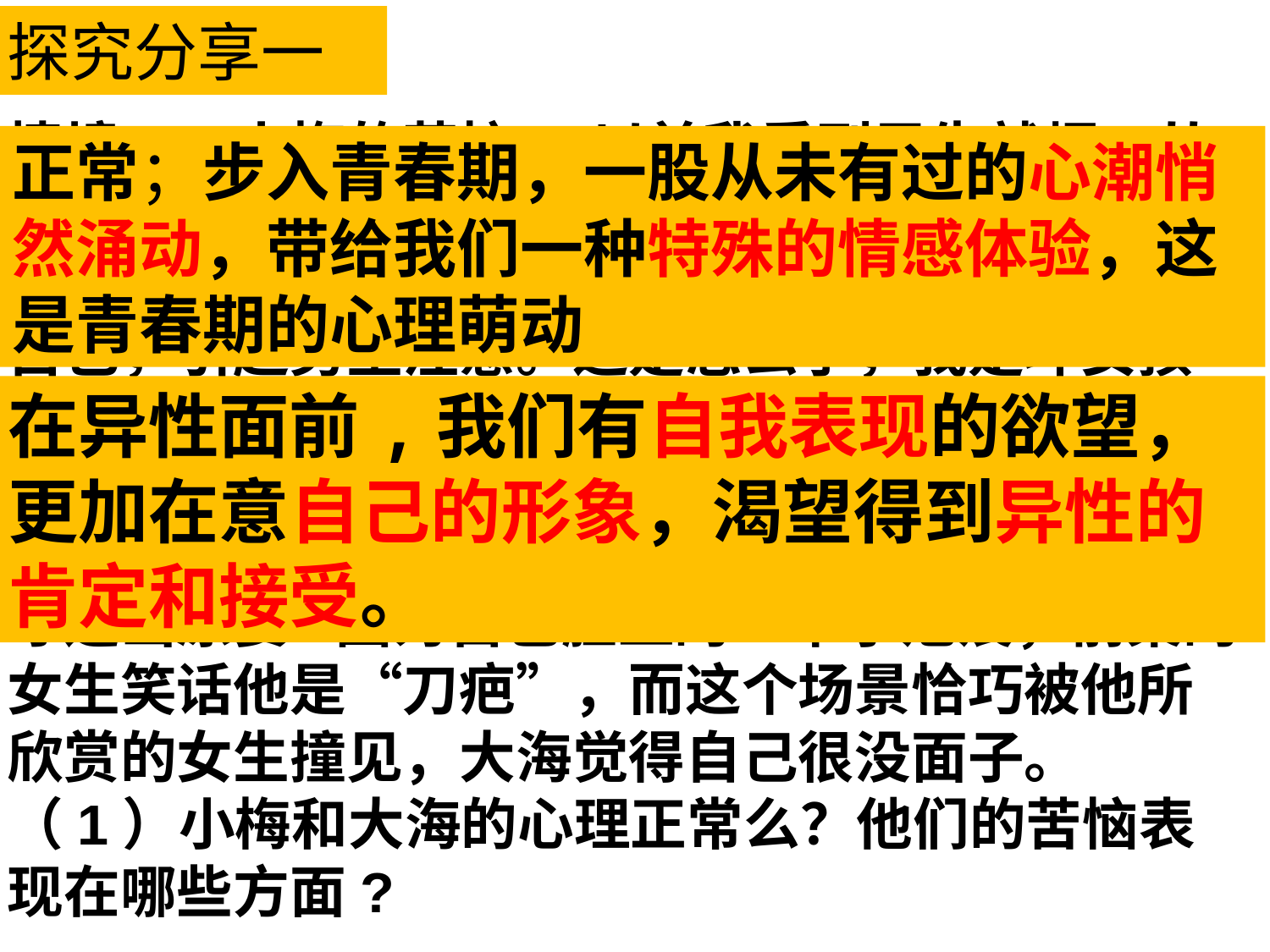

探究分享一
情境一：小梅的苦恼:“以前我看到男生就烦，从这学期开始，我忽然变得愿意和男生说话了，在各种活动中有男生在场才觉得有劲儿，总想显示自己，引起男生注意。这是怎么了，我是坏女孩儿吗?我很害怕。”
情境二：一天，大海放学回家就把自己关在房间里，晚饭也不吃。妈妈和他沟通了好半天，大海才道出原委:因为自己脸上的一个小疤痕，前桌的女生笑话他是“刀疤”，而这个场景恰巧被他所欣赏的女生撞见，大海觉得自己很没面子。
（1）小梅和大海的心理正常么？他们的苦恼表现在哪些方面?
正常；步入青春期，一股从未有过的心潮悄然涌动，带给我们一种特殊的情感体验，这是青春期的心理萌动
在异性面前,我们有自我表现的欲望，更加在意自己的形象，渴望得到异性的肯定和接受。